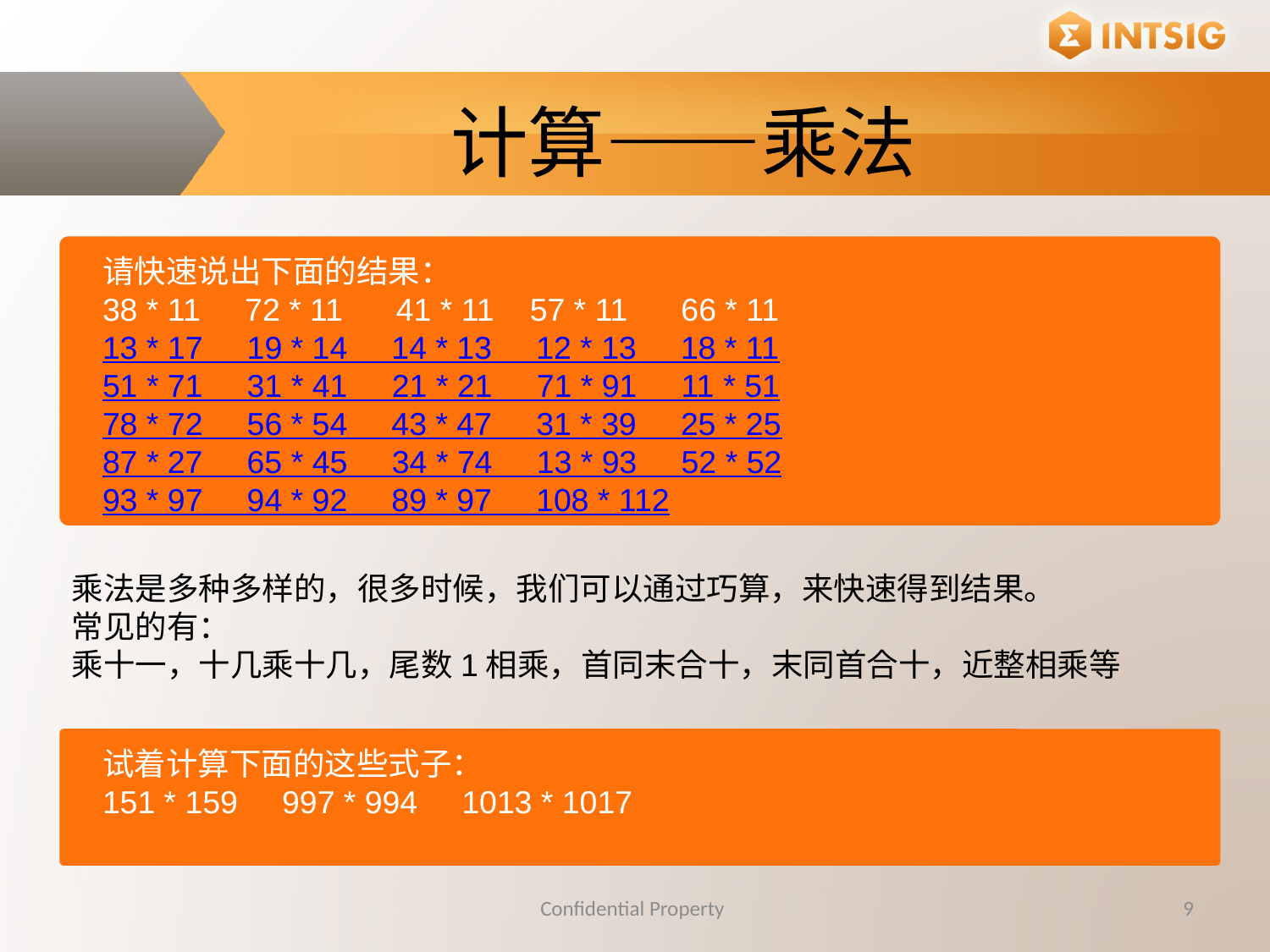

计算——乘法

请快速说出下面的结果：
38 * 11     72 * 11      41 * 11    57 * 11      66 * 11
13 * 17     19 * 14     14 * 13     12 * 13     18 * 11
51 * 71     31 * 41     21 * 21     71 * 91     11 * 51
78 * 72     56 * 54     43 * 47     31 * 39     25 * 25
87 * 27     65 * 45     34 * 74     13 * 93     52 * 52
93 * 97     94 * 92     89 * 97     108 * 112
乘法是多种多样的，很多时候，我们可以通过巧算，来快速得到结果。
常见的有：
乘十一，十几乘十几，尾数1相乘，首同末合十，末同首合十，近整相乘等

试着计算下面的这些式子：
151 * 159     997 * 994     1013 * 1017
Confidential Property
9